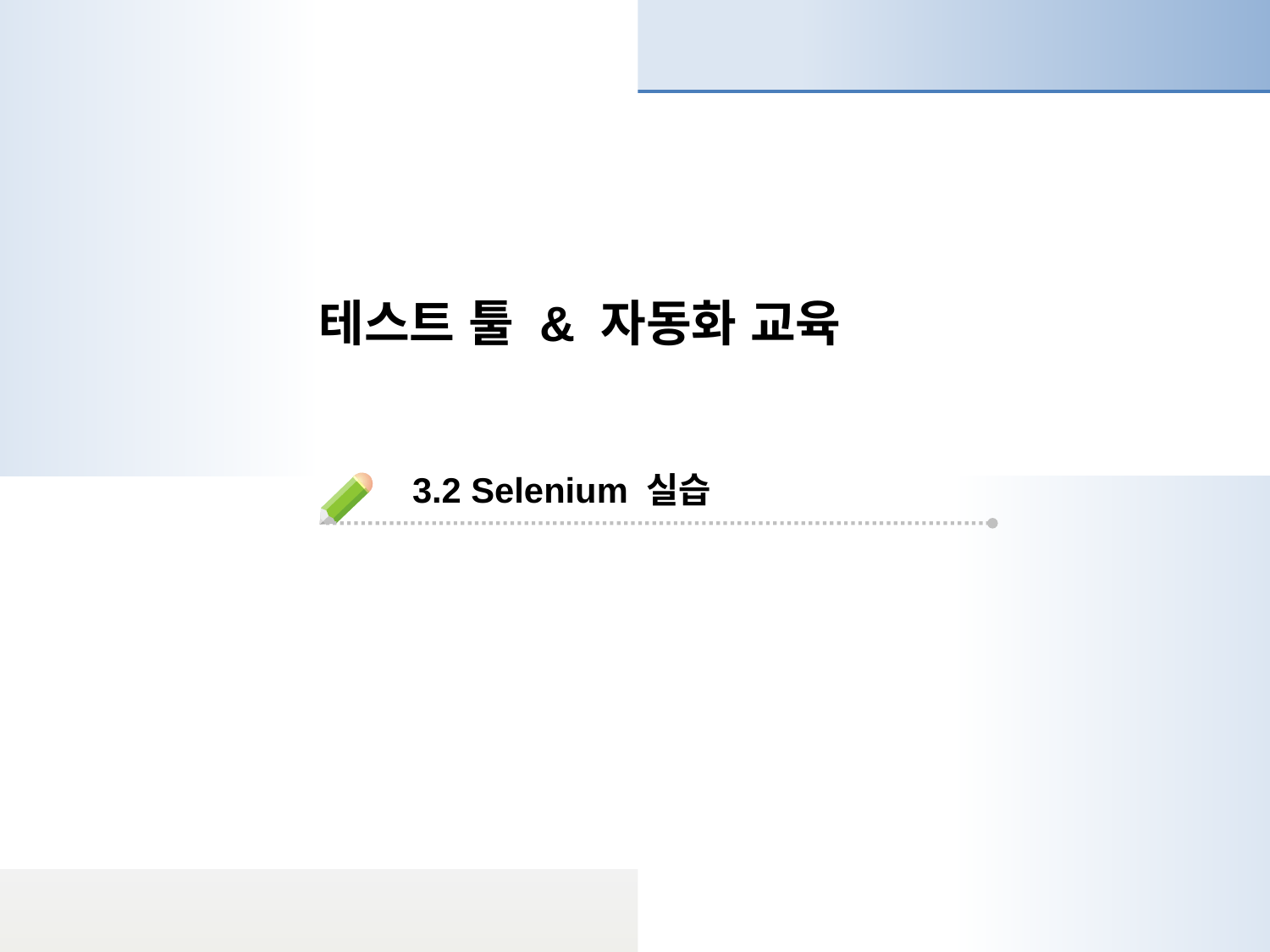

테스트 툴 & 자동화 교육
3.2 Selenium 실습